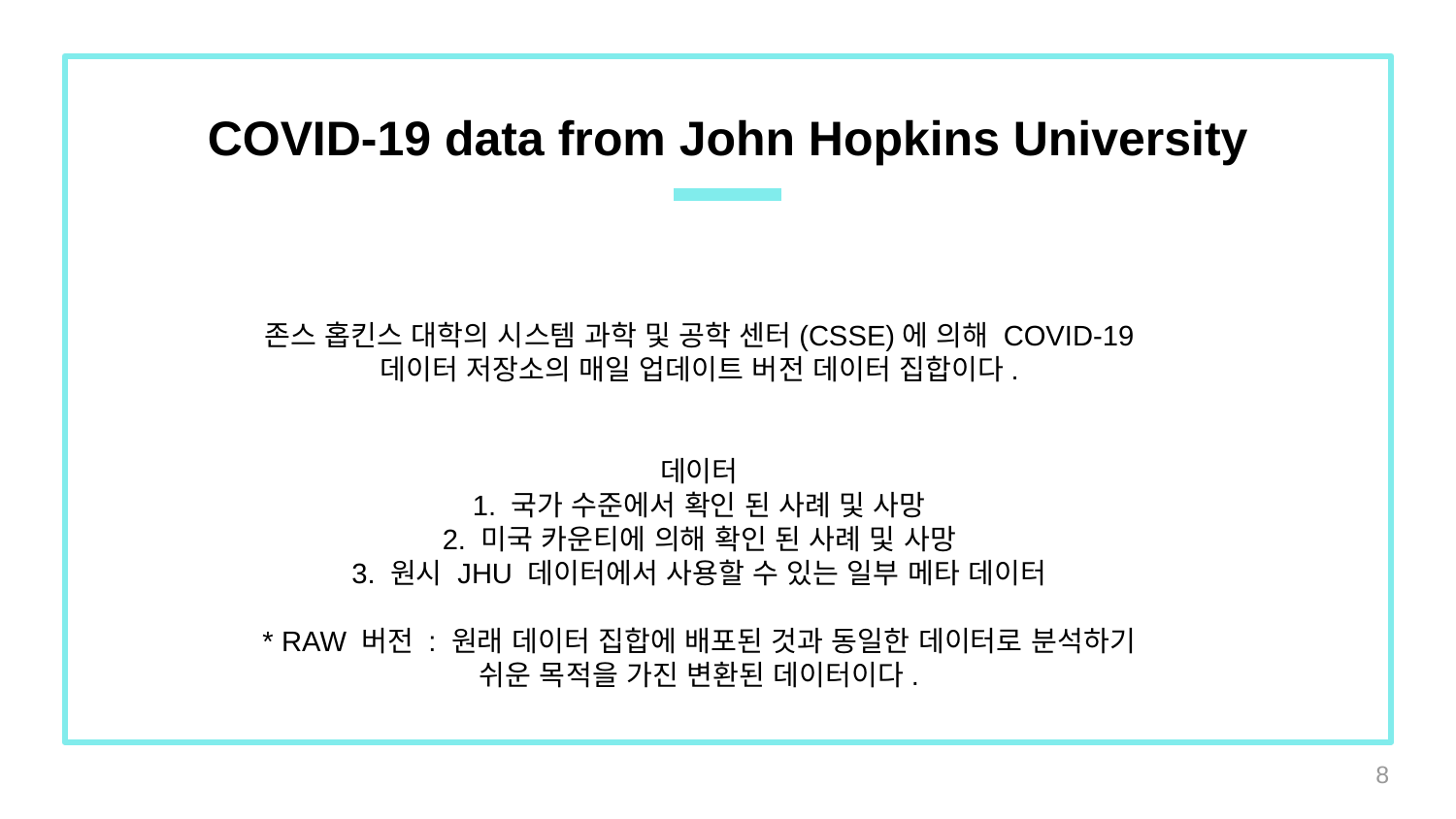

# COVID-19 data from John Hopkins University
존스 홉킨스 대학의 시스템 과학 및 공학 센터(CSSE)에 의해 COVID-19 데이터 저장소의 매일 업데이트 버전 데이터 집합이다.

데이터
1. 국가 수준에서 확인 된 사례 및 사망
2. 미국 카운티에 의해 확인 된 사례 및 사망
3. 원시 JHU 데이터에서 사용할 수 있는 일부 메타 데이터

* RAW 버전 : 원래 데이터 집합에 배포된 것과 동일한 데이터로 분석하기 쉬운 목적을 가진 변환된 데이터이다.
8